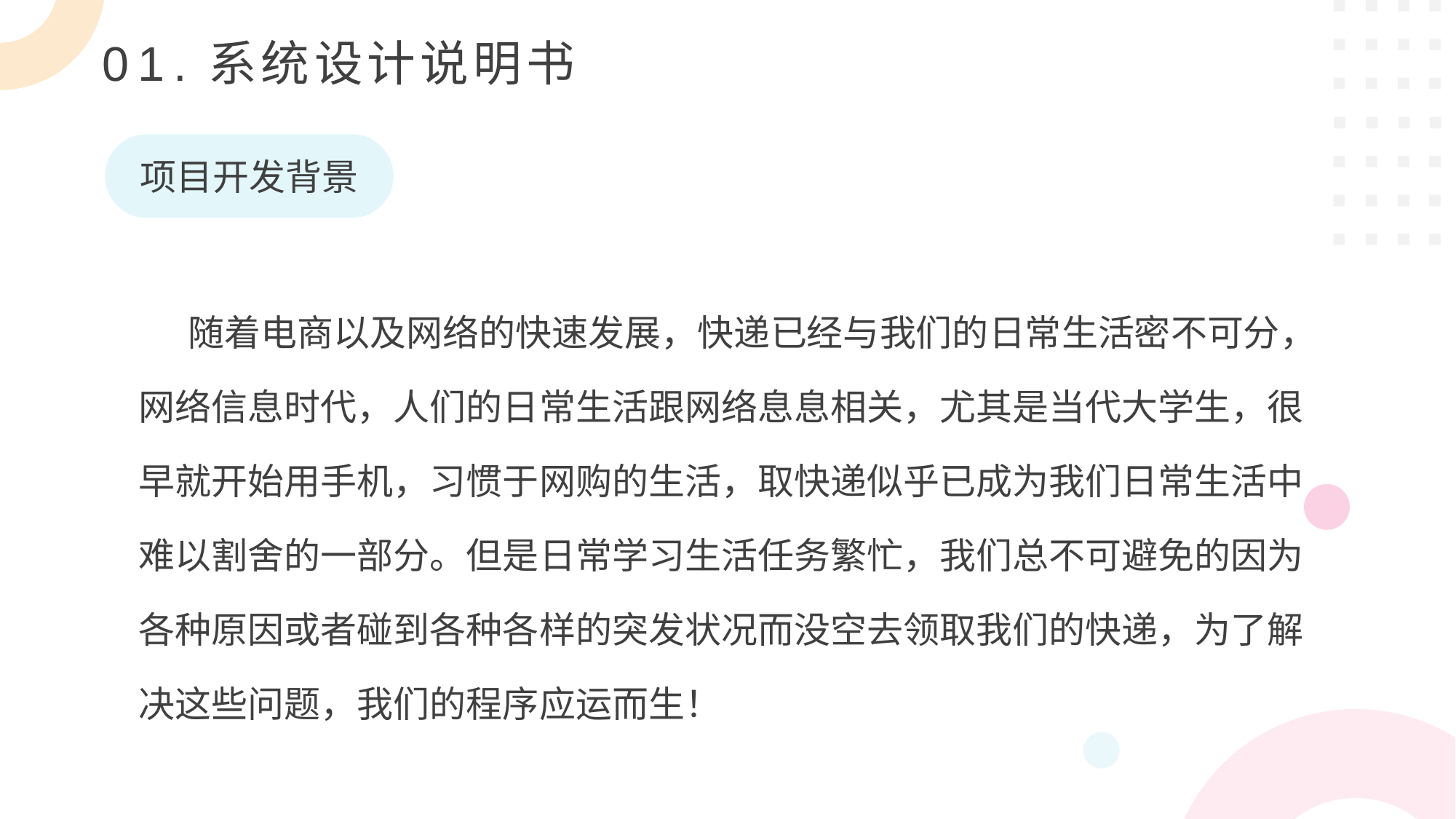

01.系统设计说明书
项目开发背景
     随着电商以及网络的快速发展，快递已经与我们的日常生活密不可分，网络信息时代，人们的日常生活跟网络息息相关，尤其是当代大学生，很早就开始用手机，习惯于网购的生活，取快递似乎已成为我们日常生活中难以割舍的一部分。但是日常学习生活任务繁忙，我们总不可避免的因为各种原因或者碰到各种各样的突发状况而没空去领取我们的快递，为了解决这些问题，我们的程序应运而生！